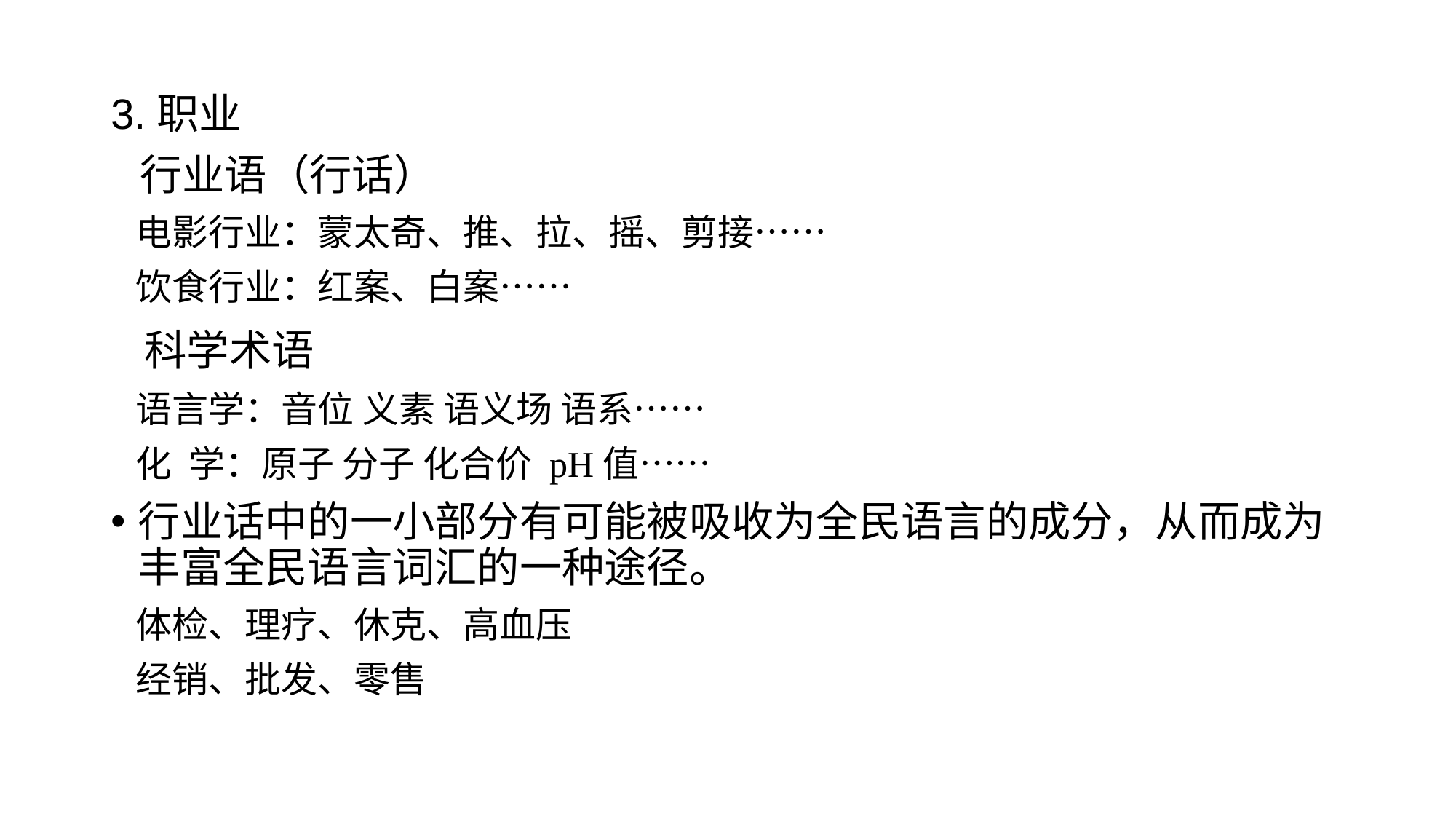

3.职业
  行业语（行话）
  电影行业：蒙太奇、推、拉、摇、剪接……
  饮食行业：红案、白案……
  科学术语
  语言学：音位 义素 语义场 语系……
  化  学：原子 分子 化合价 pH值……
行业话中的一小部分有可能被吸收为全民语言的成分，从而成为丰富全民语言词汇的一种途径。
  体检、理疗、休克、高血压
  经销、批发、零售